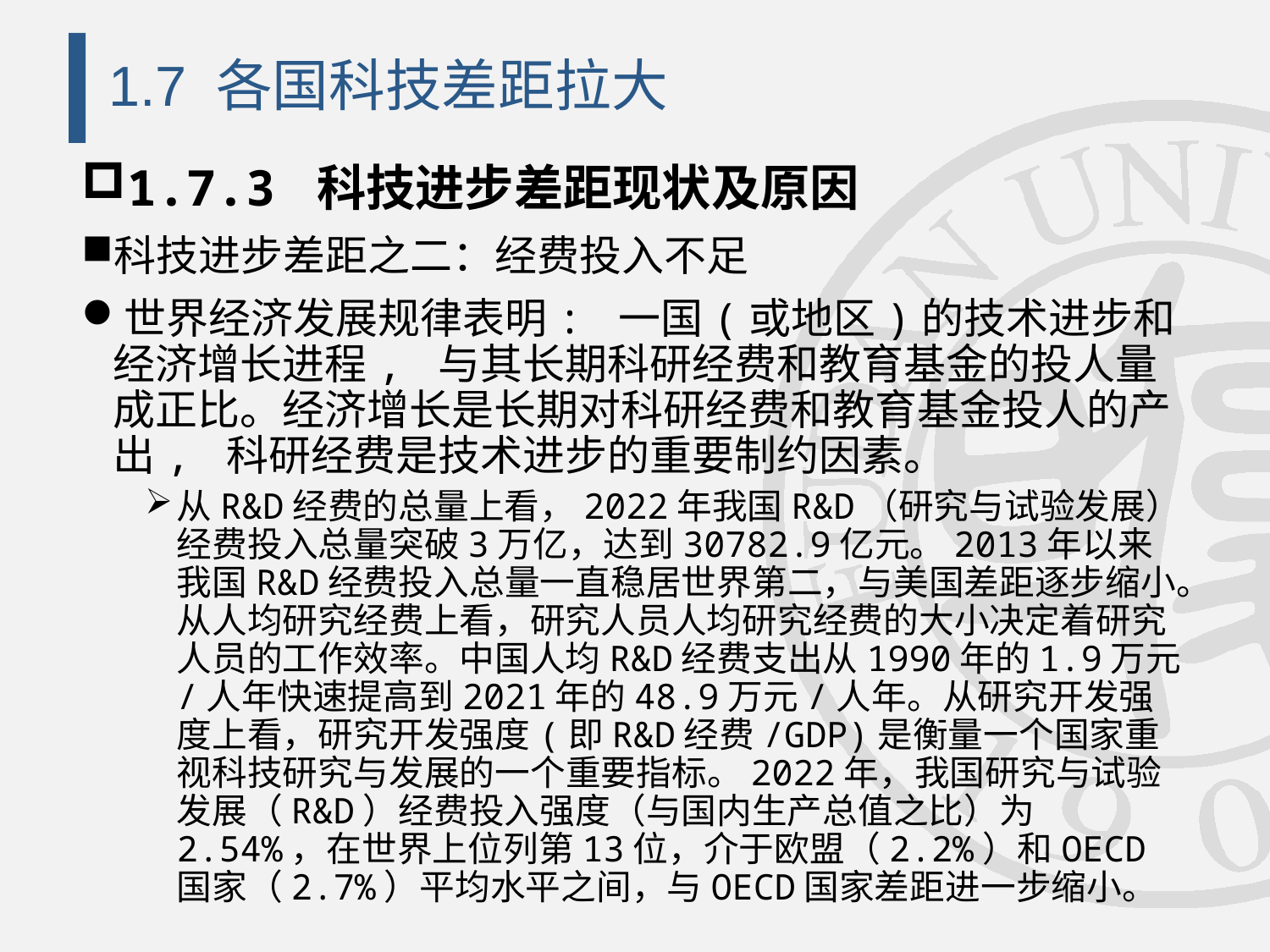

# 1.7 各国科技差距拉大
1.7.3 科技进步差距现状及原因
科技进步差距之二：经费投入不足
世界经济发展规律表明: 一国(或地区)的技术进步和经济增长进程, 与其长期科研经费和教育基金的投人量成正比。经济增长是长期对科研经费和教育基金投人的产出, 科研经费是技术进步的重要制约因素。
从R&D经费的总量上看，2022年我国R&D（研究与试验发展）经费投入总量突破3万亿，达到30782.9亿元。2013年以来我国R&D经费投入总量一直稳居世界第二，与美国差距逐步缩小。从人均研究经费上看，研究人员人均研究经费的大小决定着研究人员的工作效率。中国人均R&D经费支出从1990年的1.9万元/人年快速提高到2021年的48.9万元/人年。从研究开发强度上看，研究开发强度(即R&D经费/GDP)是衡量一个国家重视科技研究与发展的一个重要指标。2022年，我国研究与试验发展（R&D）经费投入强度（与国内生产总值之比）为2.54%，在世界上位列第13位，介于欧盟（2.2%）和OECD国家（2.7%）平均水平之间，与OECD国家差距进一步缩小。